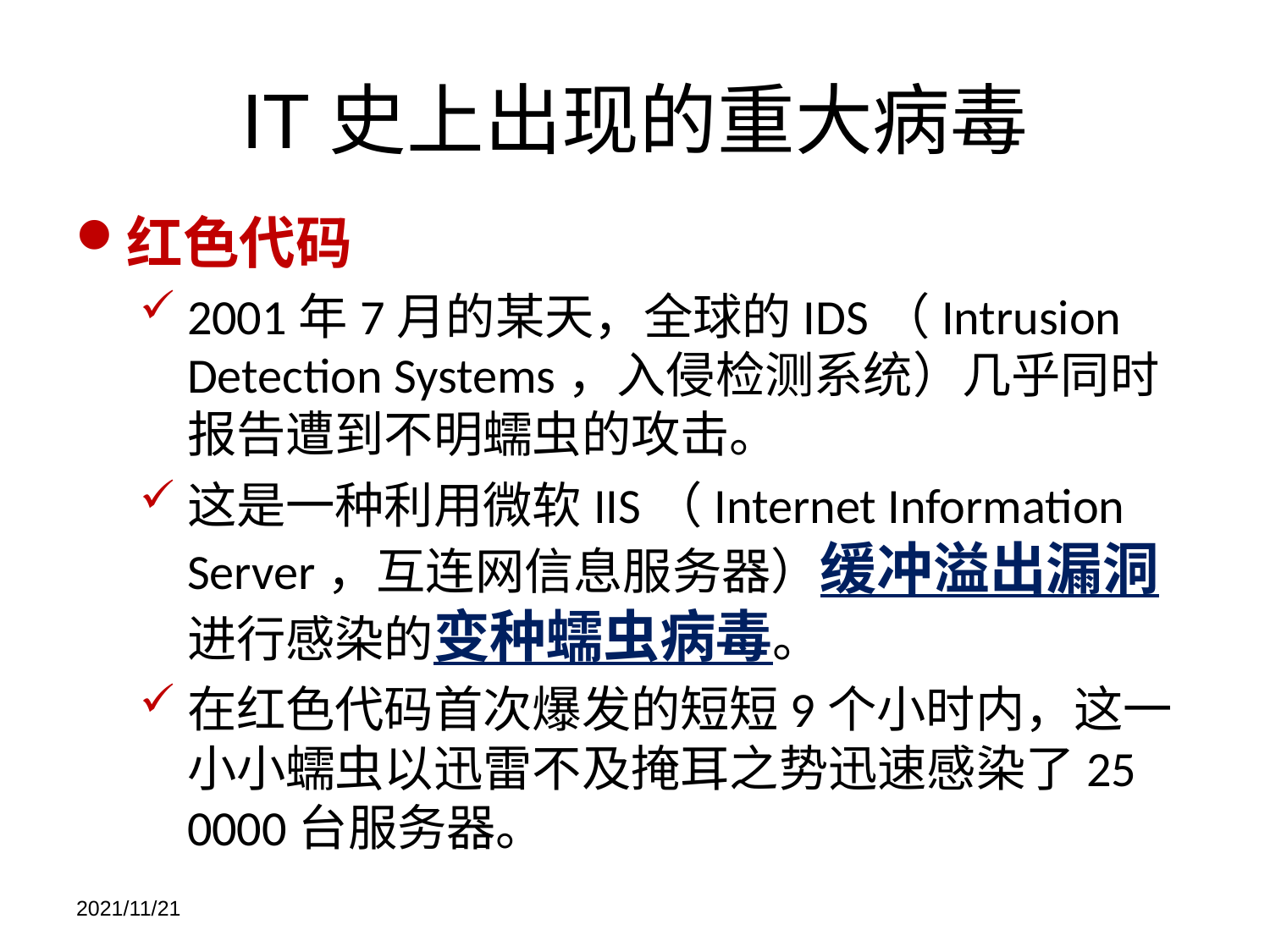

# IT史上出现的重大病毒
红色代码
2001年7月的某天，全球的IDS（Intrusion Detection Systems，入侵检测系统）几乎同时报告遭到不明蠕虫的攻击。
这是一种利用微软IIS（Internet Information Server，互连网信息服务器）缓冲溢出漏洞进行感染的变种蠕虫病毒。
在红色代码首次爆发的短短9个小时内，这一小小蠕虫以迅雷不及掩耳之势迅速感染了25 0000台服务器。
2021/11/21